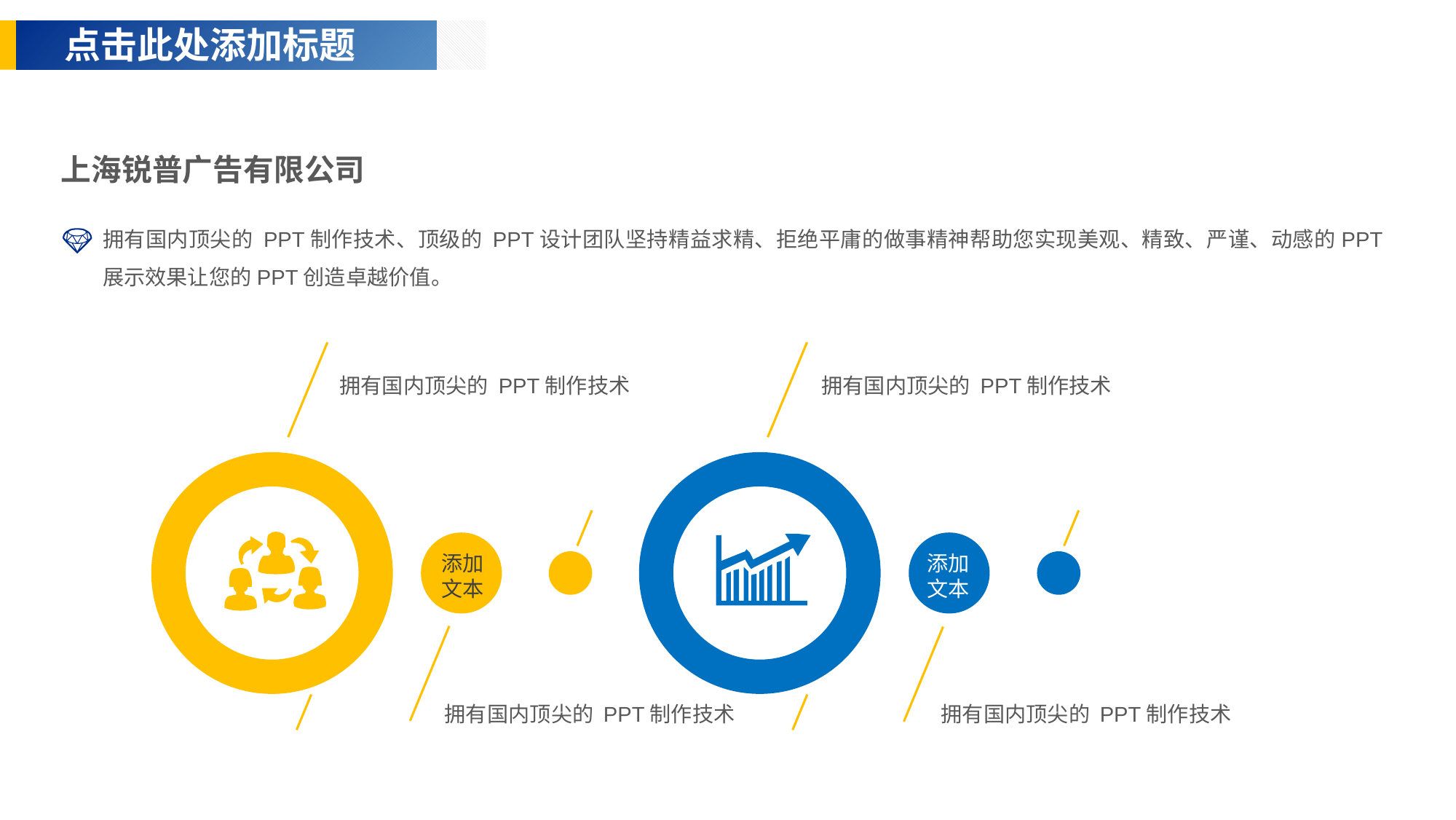

点击此处添加标题

上海锐普广告有限公司
拥有国内顶尖的 PPT制作技术、顶级的 PPT设计团队坚持精益求精、拒绝平庸的做事精神帮助您实现美观、精致、严谨、动感的PPT展示效果让您的PPT创造卓越价值。

拥有国内顶尖的 PPT制作技术
拥有国内顶尖的 PPT制作技术

添加文本
添加文本

拥有国内顶尖的 PPT制作技术
拥有国内顶尖的 PPT制作技术